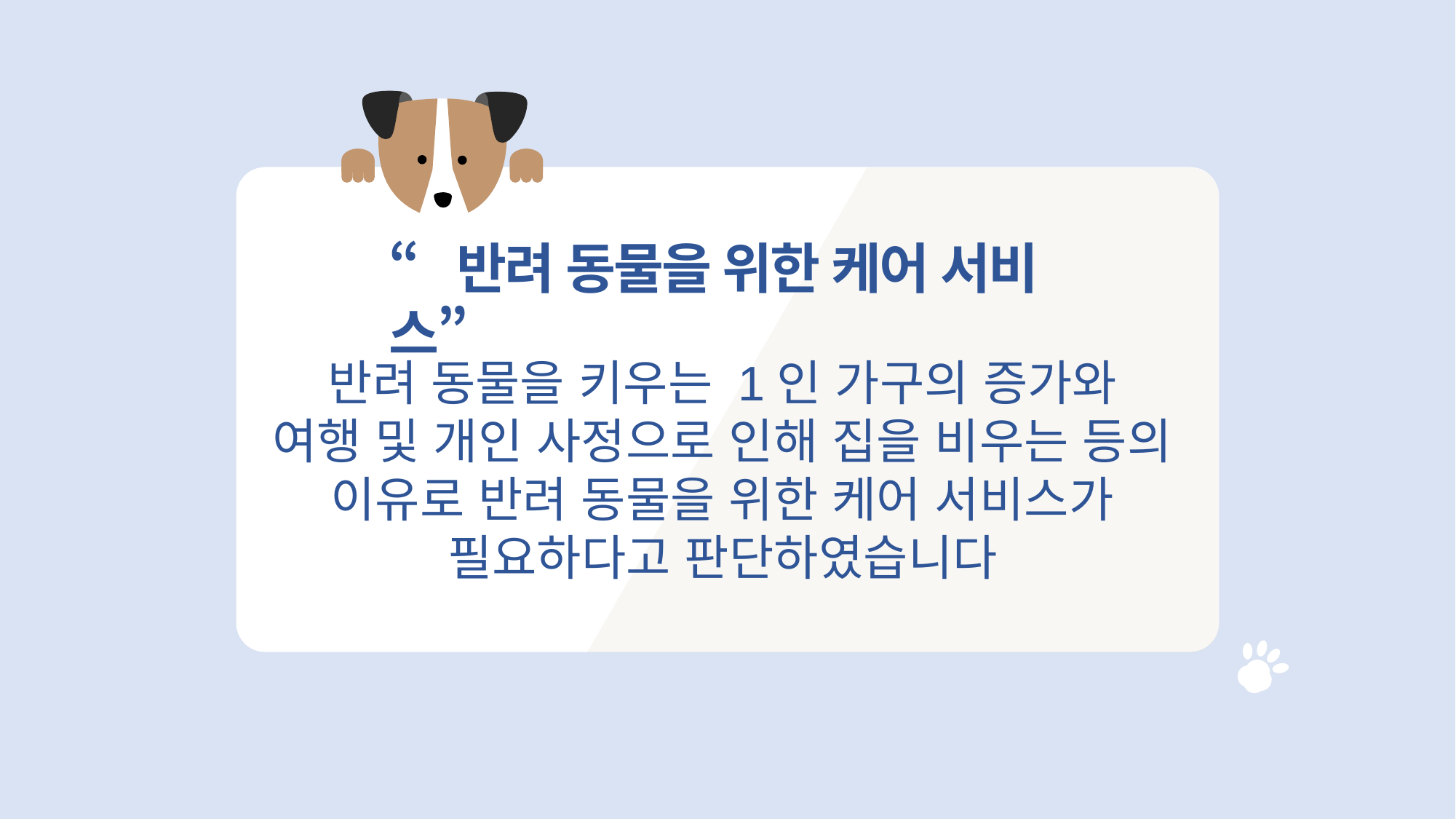

“반려 동물을 위한 케어 서비스”
반려 동물을 키우는 1인 가구의 증가와
여행 및 개인 사정으로 인해 집을 비우는 등의 이유로 반려 동물을 위한 케어 서비스가 필요하다고 판단하였습니다